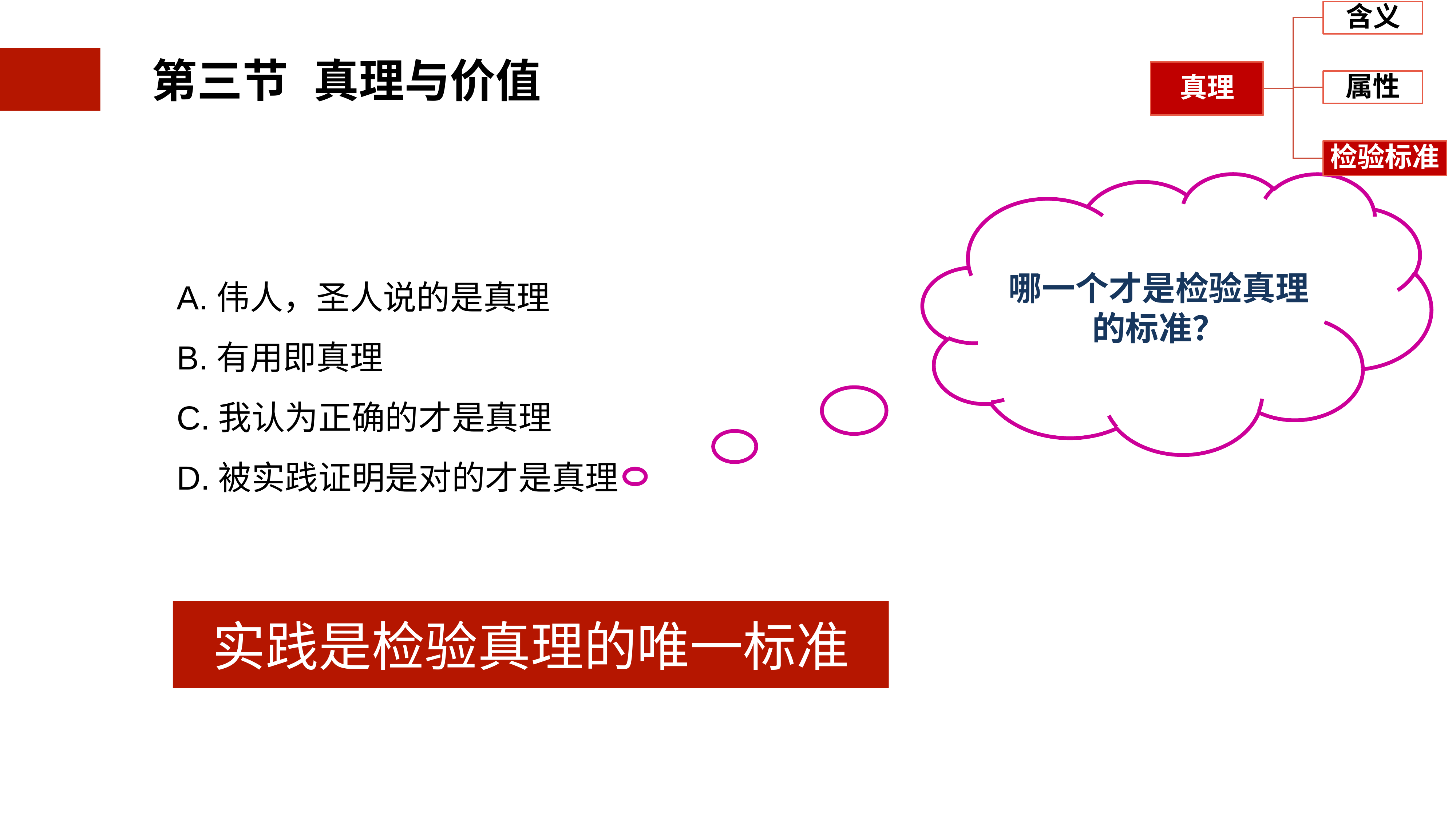

真理
含义
属性
检验标准

哪一个才是检验真理的标准？

A.伟人，圣人说的是真理
B.有用即真理
C.我认为正确的才是真理
D.被实践证明是对的才是真理
实践是检验真理的唯一标准